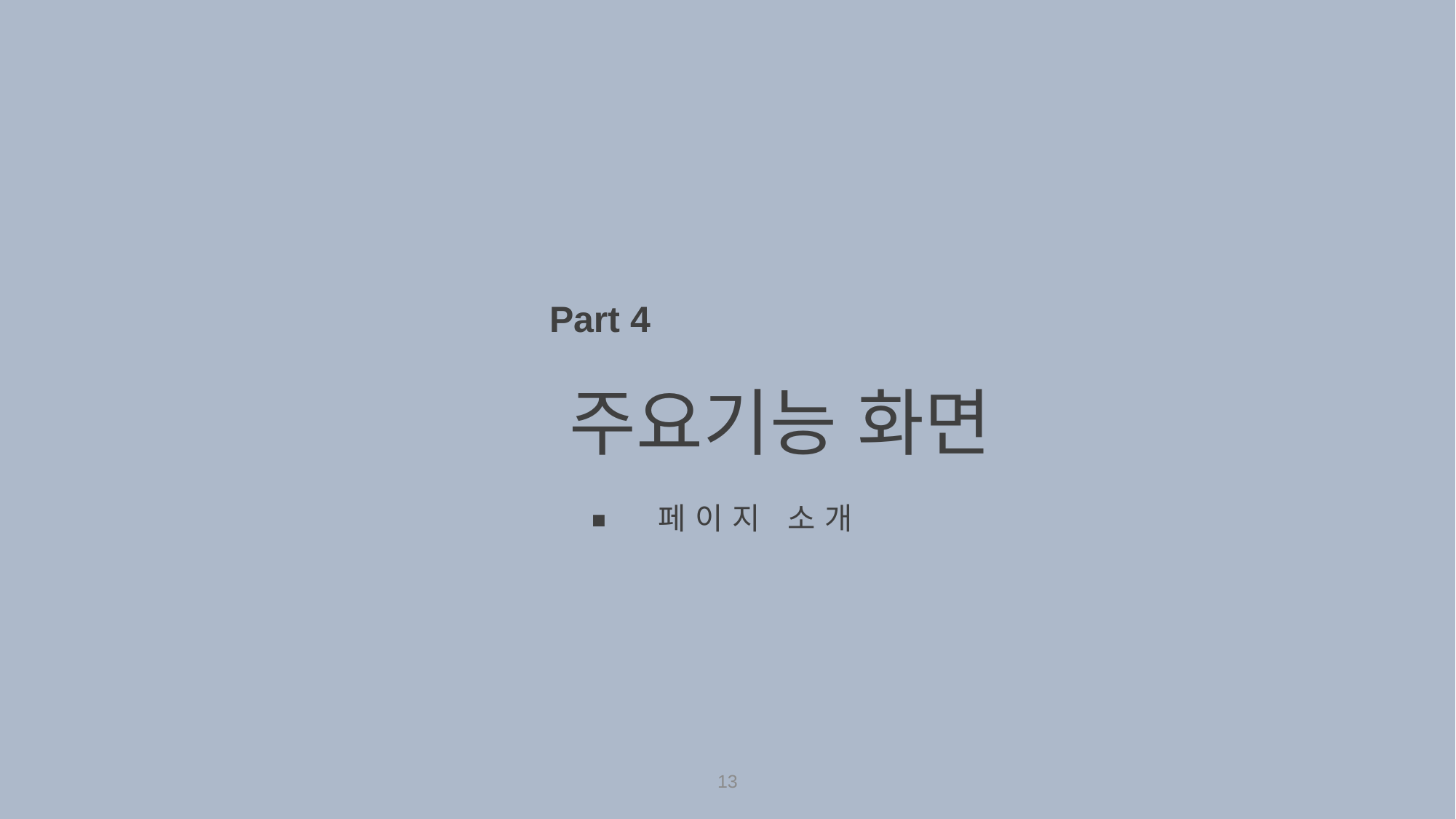

Part 4
주요기능 화면
◾
페이지 소개
13